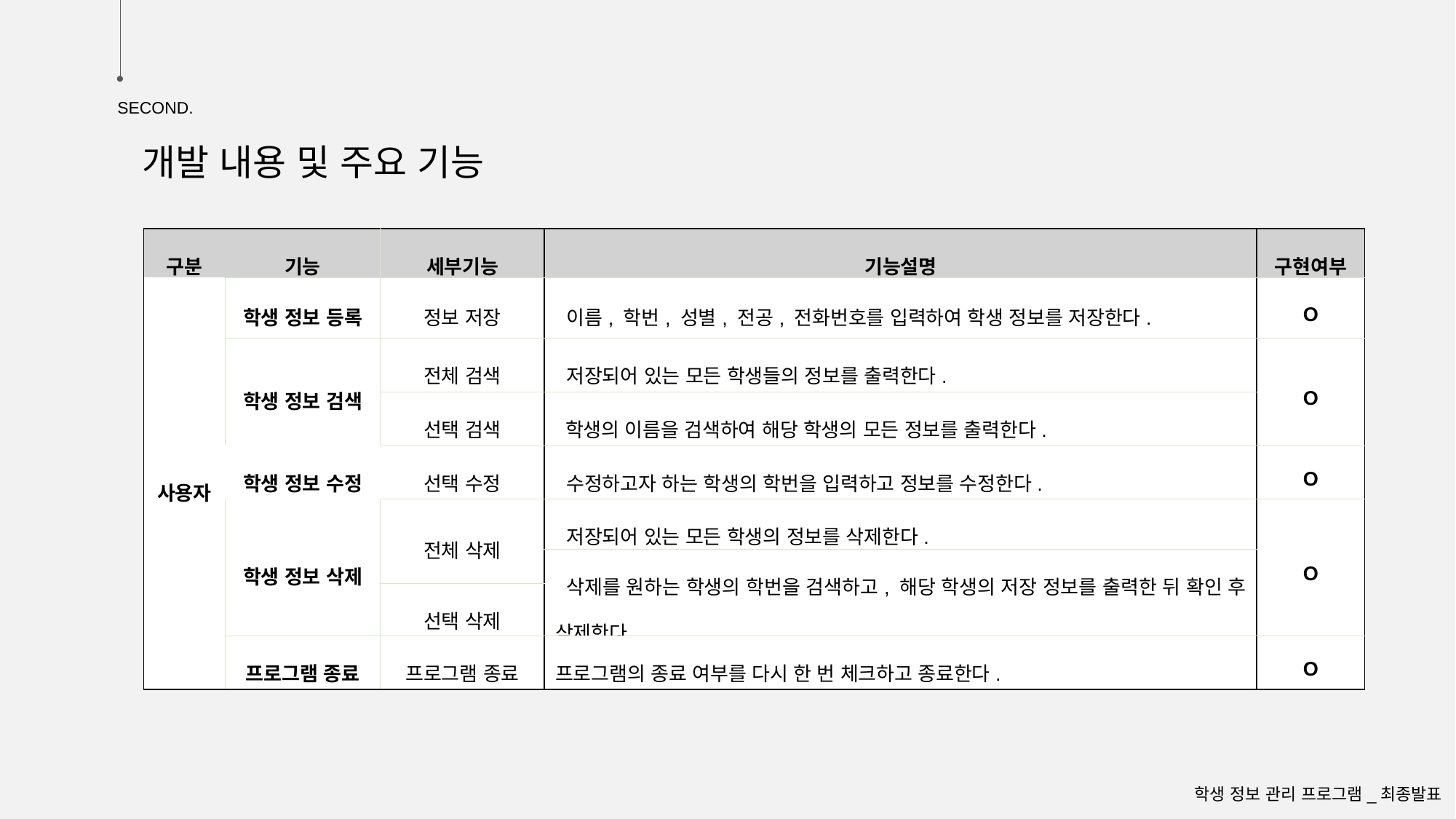

SECOND.
개발 내용 및 주요 기능
| 구분 | 기능 | 세부기능 | 기능설명 | 구현여부 |
| --- | --- | --- | --- | --- |
| 사용자 | 학생 정보 등록 | 정보 저장 | 이름, 학번, 성별, 전공, 전화번호를 입력하여 학생 정보를 저장한다. | O |
|  | 학생 정보 검색 | 전체 검색 | 저장되어 있는 모든 학생들의 정보를 출력한다. | O |
|  |  | 선택 검색 | 학생의 이름을 검색하여 해당 학생의 모든 정보를 출력한다. |  |
|  | 학생 정보 수정 | 선택 수정 | 수정하고자 하는 학생의 학번을 입력하고 정보를 수정한다. | O |
|  | 학생 정보 삭제 | 전체 삭제 | 저장되어 있는 모든 학생의 정보를 삭제한다. | O |
|  |  |  | 삭제를 원하는 학생의 학번을 검색하고, 해당 학생의 저장 정보를 출력한 뒤 확인 후 삭제한다. |  |
|  |  | 선택 삭제 |  |  |
| 사용자 (가게 근로자) | 프로그램 종료 | 프로그램 종료 | 프로그램의 종료 여부를 다시 한 번 체크하고 종료한다. | O |
학생 정보 관리 프로그램_최종발표